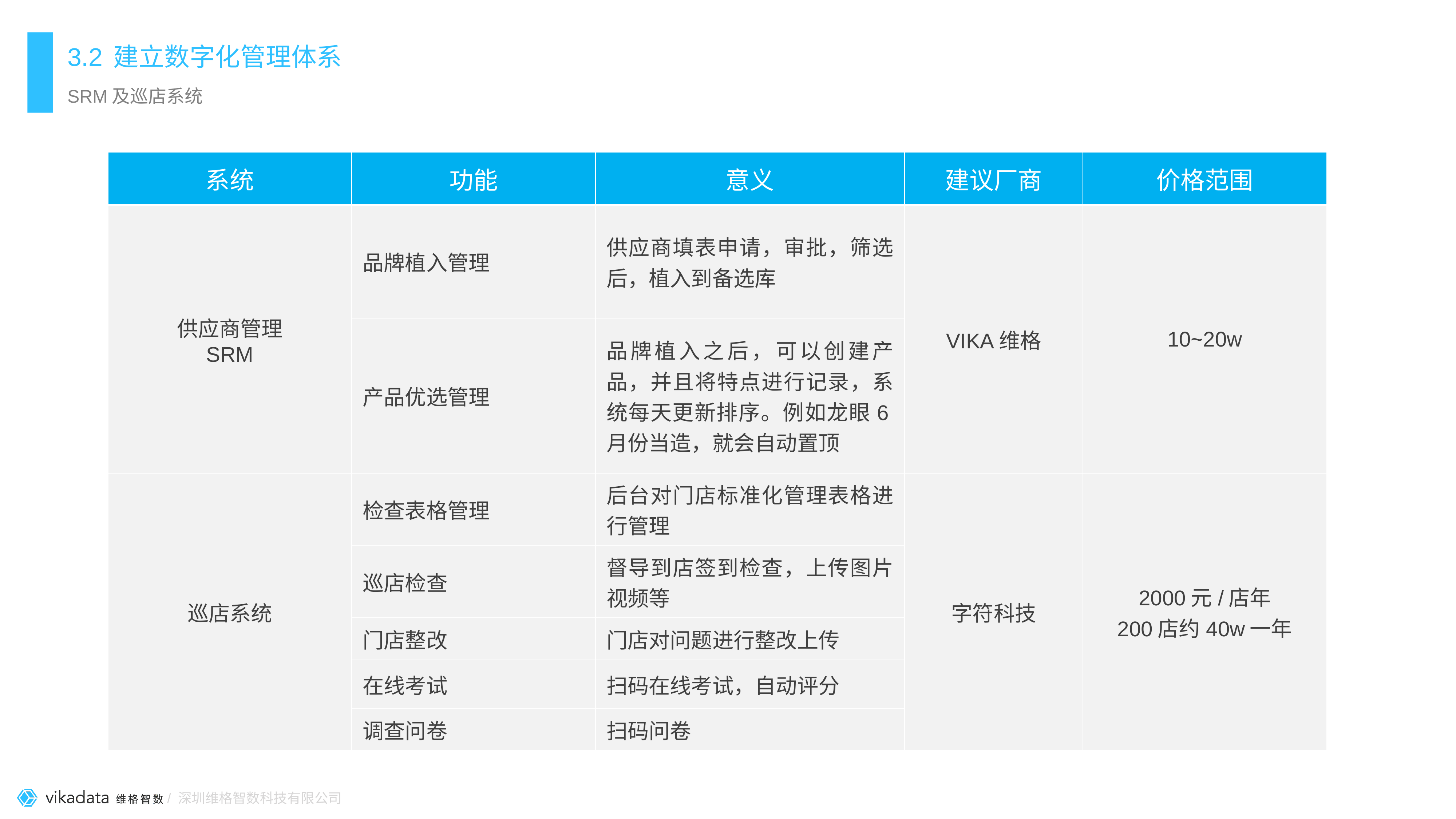

# 3.2 建立数字化管理体系
SRM及巡店系统

| 系统 | 功能 | 意义 | 建议厂商 | 价格范围 |
| --- | --- | --- | --- | --- |
| 供应商管理 SRM | 品牌植入管理 | 供应商填表申请，审批，筛选后，植入到备选库 | VIKA维格 | 10~20w |
|  | 产品优选管理 | 品牌植入之后，可以创建产品，并且将特点进行记录，系统每天更新排序。例如龙眼6月份当造，就会自动置顶 |  |  |
| 巡店系统 | 检查表格管理 | 后台对门店标准化管理表格进行管理 | 字符科技 | 2000元/店年 200店约40w一年 |
|  | 巡店检查 | 督导到店签到检查，上传图片视频等 |  |  |
|  | 门店整改 | 门店对问题进行整改上传 |  |  |
|  | 在线考试 | 扫码在线考试，自动评分 |  |  |
|  | 调查问卷 | 扫码问卷 |  |  |